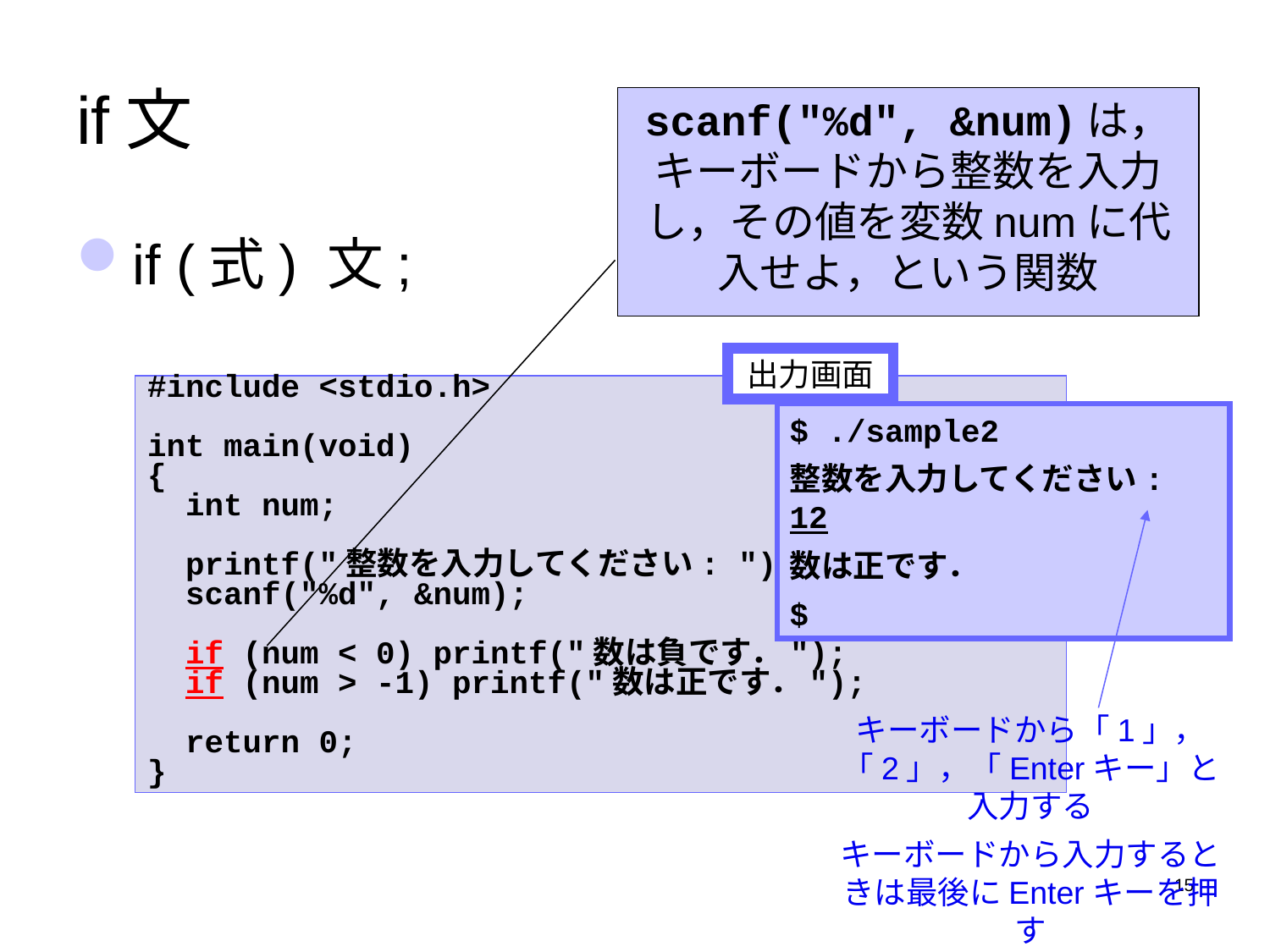

# if文
scanf("%d", &num)は，キーボードから整数を入力し，その値を変数numに代入せよ，という関数
if (式) 文;

出力画面
#include <stdio.h>

int main(void)
{
  int num;

  printf("整数を入力してください: ");
  scanf("%d", &num);

  if (num < 0) printf("数は負です．");
  if (num > -1) printf("数は正です．");

  return 0;
}
$ ./sample2
整数を入力してください: 12
数は正です．
$

キーボードから「1」，「2」，「Enterキー」と入力する
キーボードから入力するときは最後にEnterキーを押す
15